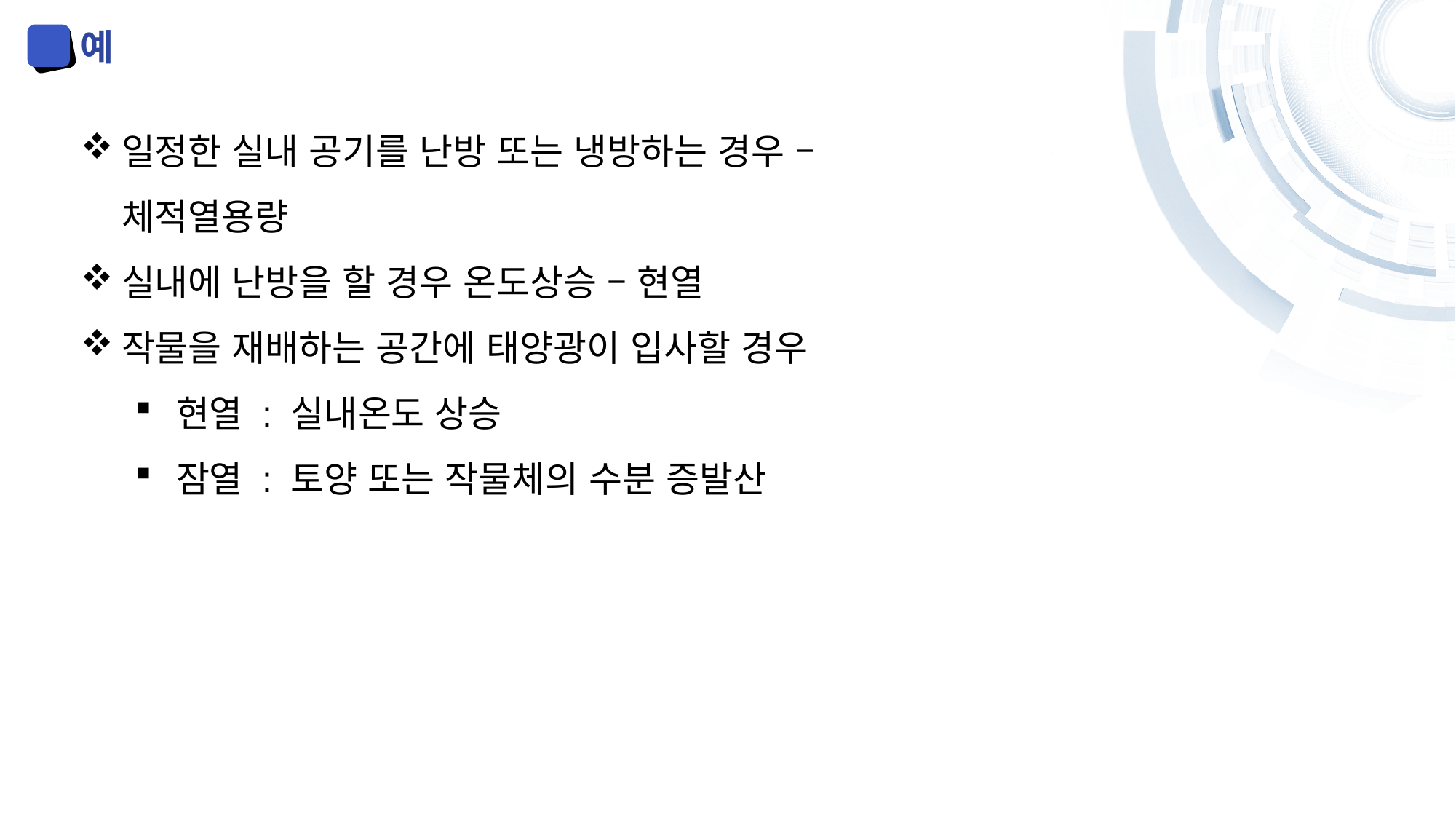

예

일정한 실내 공기를 난방 또는 냉방하는 경우 – 체적열용량
실내에 난방을 할 경우 온도상승 – 현열
작물을 재배하는 공간에 태양광이 입사할 경우
현열 : 실내온도 상승
잠열 : 토양 또는 작물체의 수분 증발산